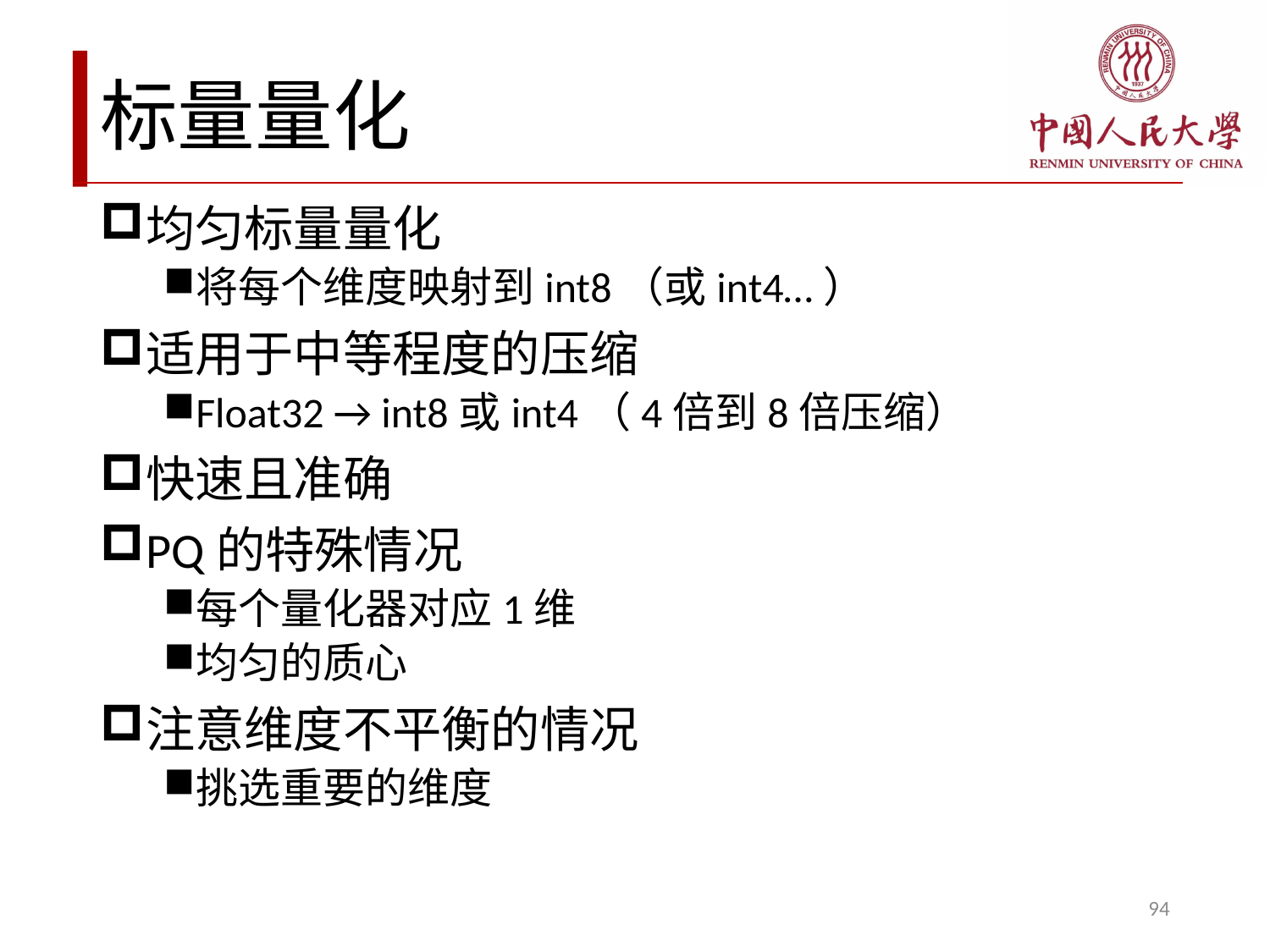

# 标量量化
均匀标量量化
将每个维度映射到int8（或int4…）
适用于中等程度的压缩
Float32 → int8或int4（4倍到8倍压缩）
快速且准确
PQ的特殊情况
每个量化器对应1维
均匀的质心
注意维度不平衡的情况
挑选重要的维度
94